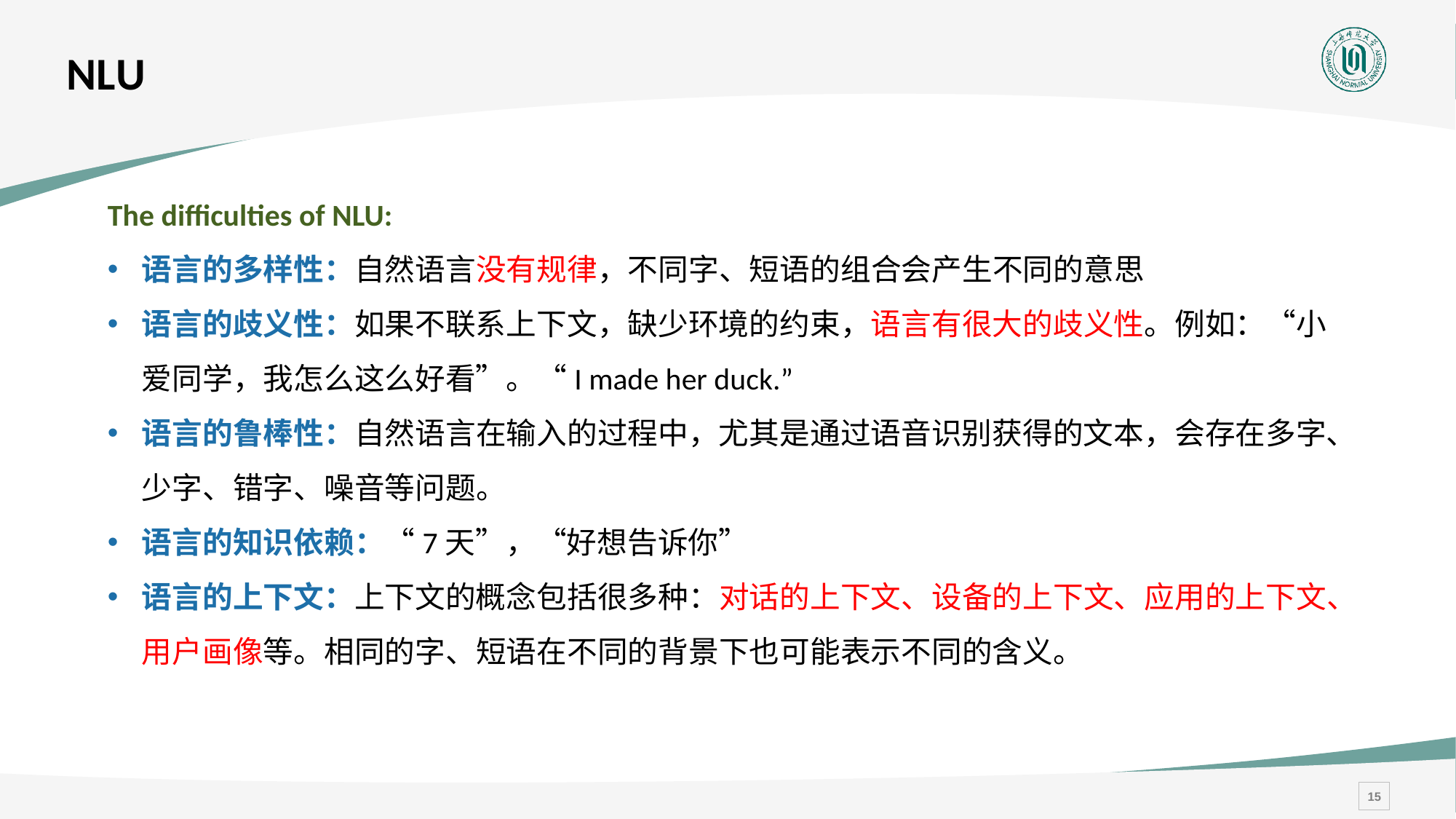

# NLU
The difficulties of NLU:
语言的多样性：自然语言没有规律，不同字、短语的组合会产生不同的意思
语言的歧义性：如果不联系上下文，缺少环境的约束，语言有很大的歧义性。例如：“小爱同学，我怎么这么好看”。“I made her duck.”
语言的鲁棒性：自然语言在输入的过程中，尤其是通过语音识别获得的文本，会存在多字、少字、错字、噪音等问题。
语言的知识依赖：“7天”，“好想告诉你”
语言的上下文：上下文的概念包括很多种：对话的上下文、设备的上下文、应用的上下文、用户画像等。相同的字、短语在不同的背景下也可能表示不同的含义。